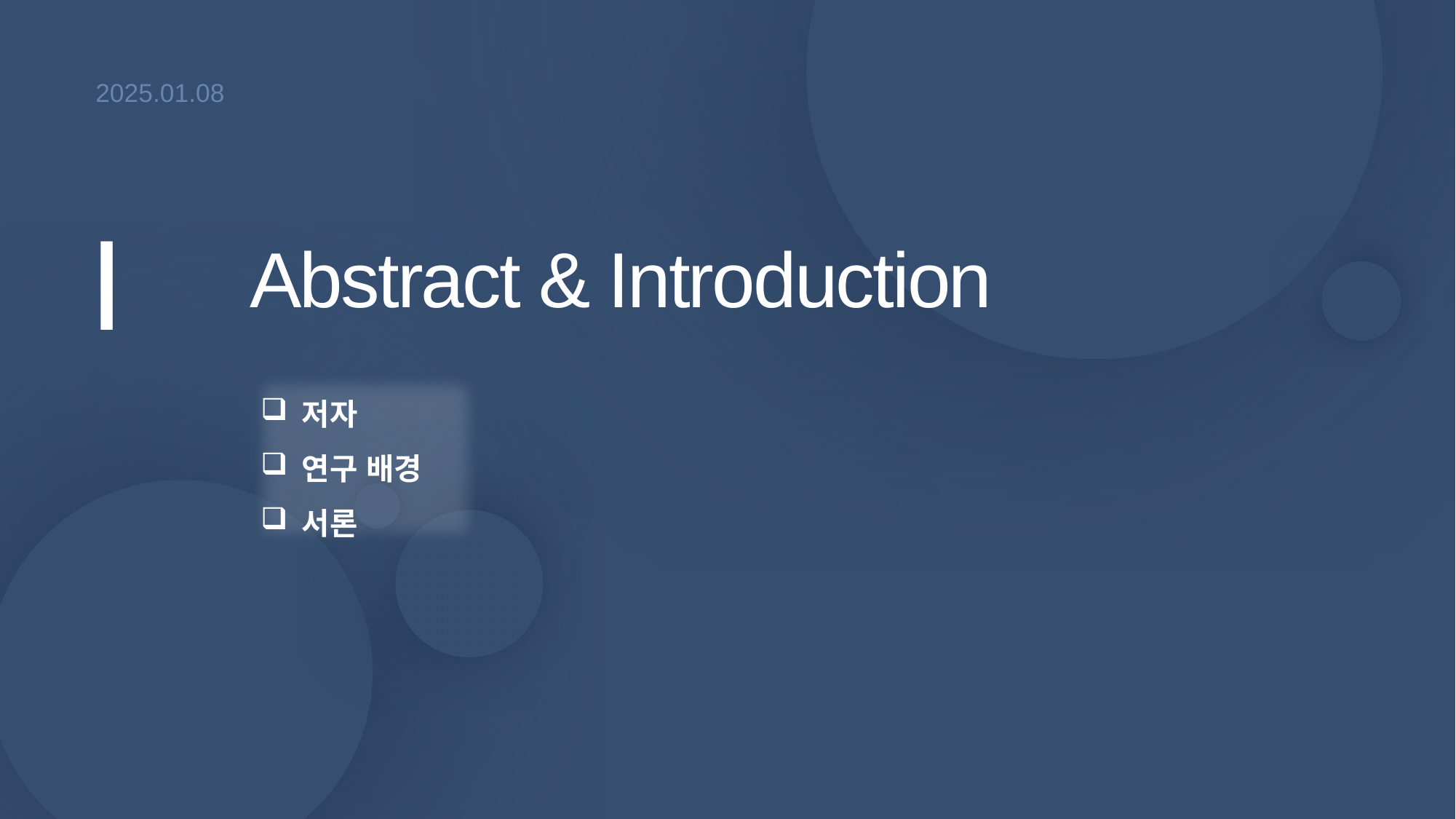

2025.01.08
Abstract & Introduction
Ⅰ
저자
연구 배경
서론